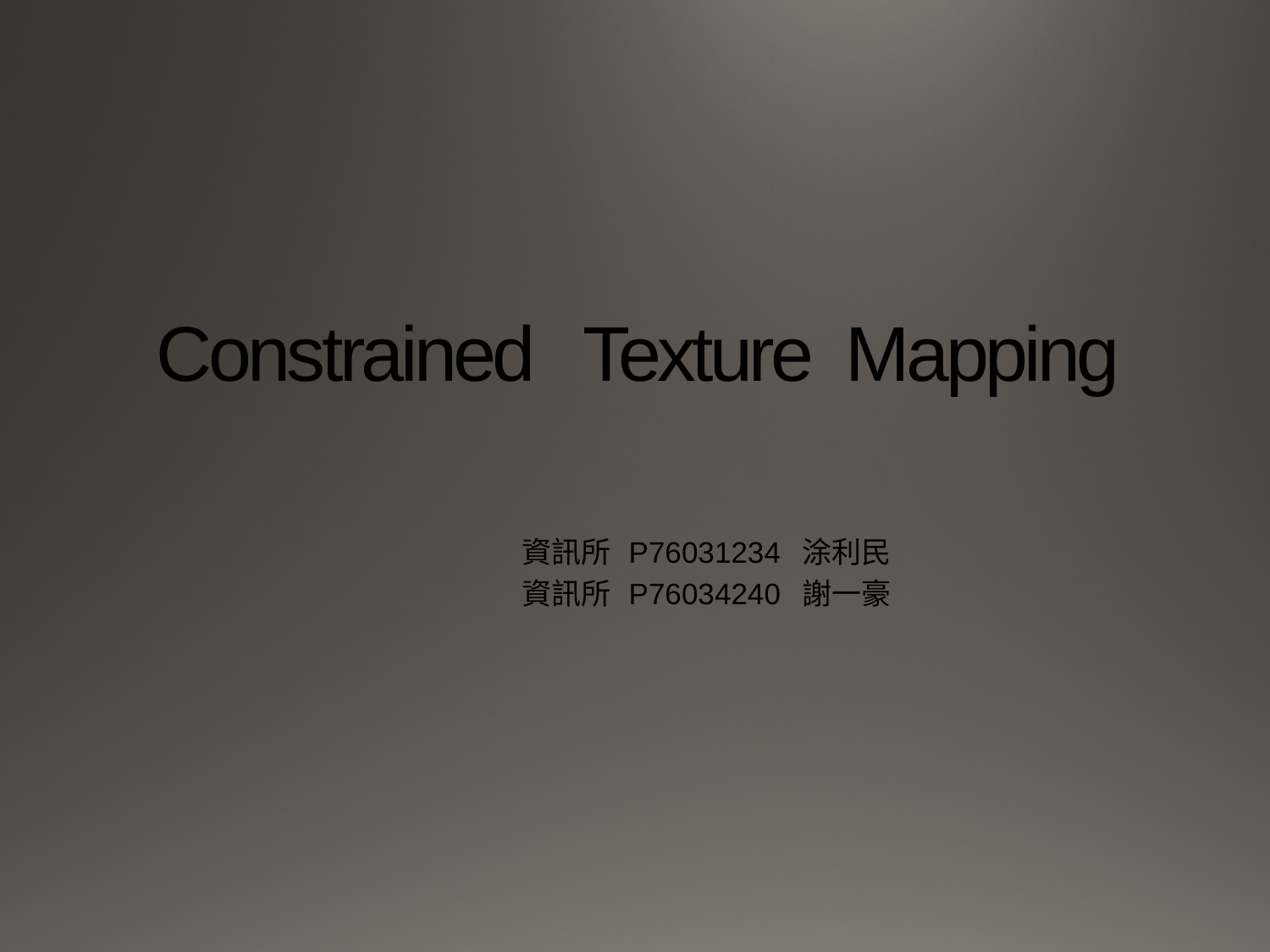

# Constrained   Texture  Mapping
資訊所  P76031234  涂利民
資訊所  P76034240  謝一豪